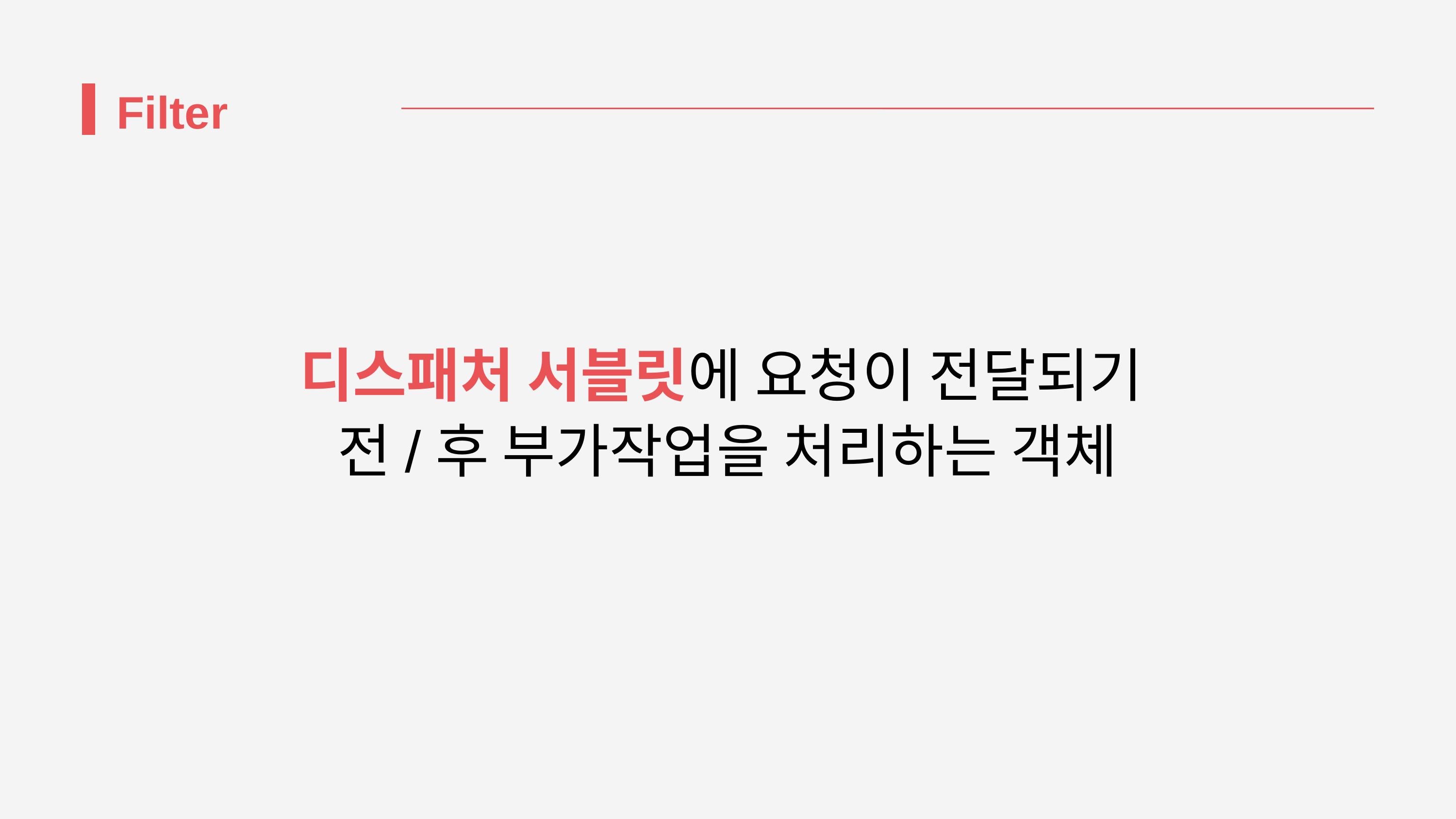

Filter

디스패처 서블릿에 요청이 전달되기
전/후 부가작업을 처리하는 객체